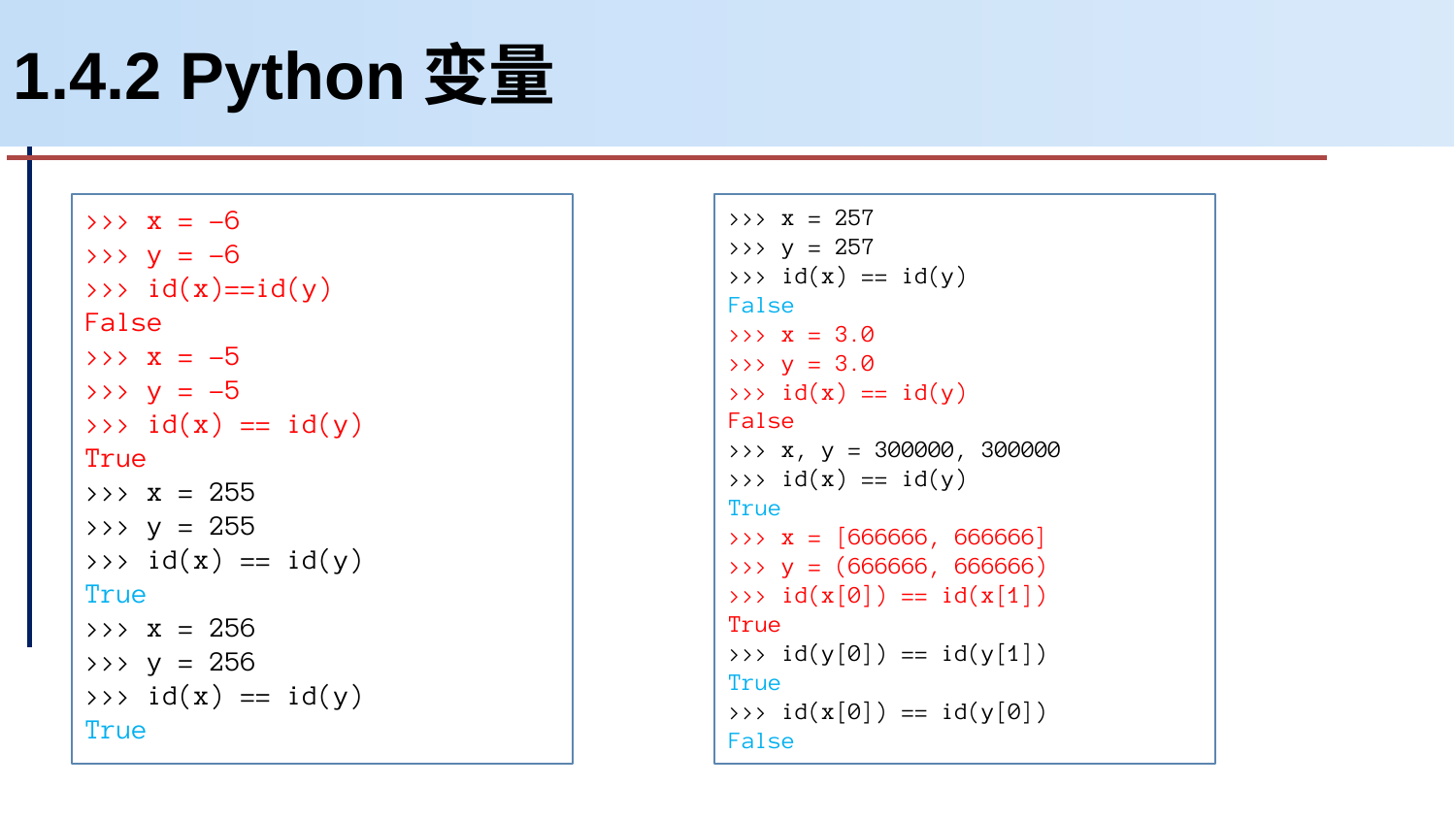

# 1.4.2 Python变量
>>> x = -6
>>> y = -6
>>> id(x)==id(y)
False
>>> x = -5
>>> y = -5
>>> id(x) == id(y)
True
>>> x = 255
>>> y = 255
>>> id(x) == id(y)
True
>>> x = 256
>>> y = 256
>>> id(x) == id(y)
True
>>> x = 257
>>> y = 257
>>> id(x) == id(y)
False
>>> x = 3.0
>>> y = 3.0
>>> id(x) == id(y)
False
>>> x, y = 300000, 300000
>>> id(x) == id(y)
True
>>> x = [666666, 666666]
>>> y = (666666, 666666)
>>> id(x[0]) == id(x[1])
True
>>> id(y[0]) == id(y[1])
True
>>> id(x[0]) == id(y[0])
False